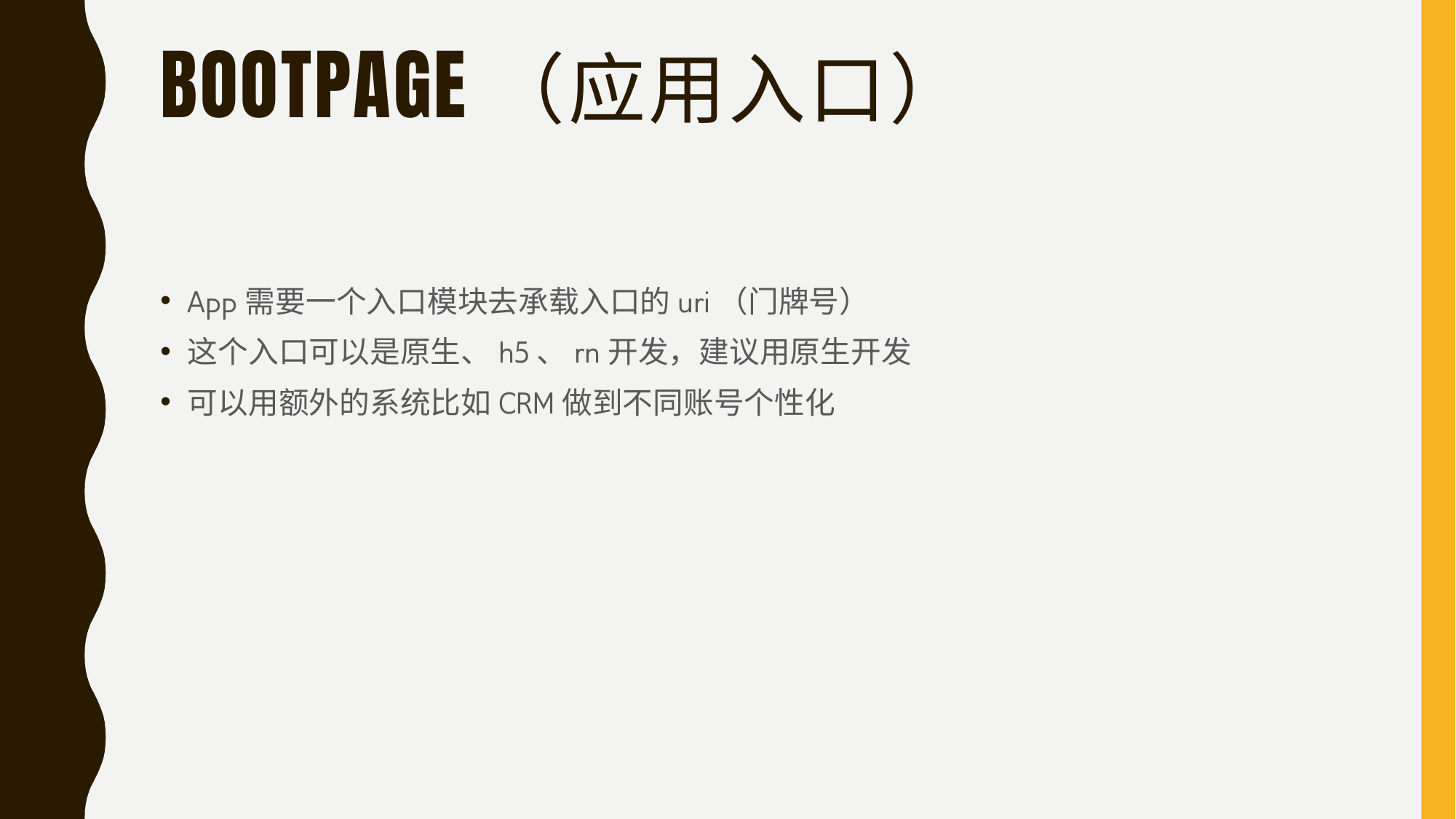

# BootPage（应用入口）
App需要一个入口模块去承载入口的uri（门牌号）
这个入口可以是原生、h5、rn开发，建议用原生开发
可以用额外的系统比如CRM做到不同账号个性化